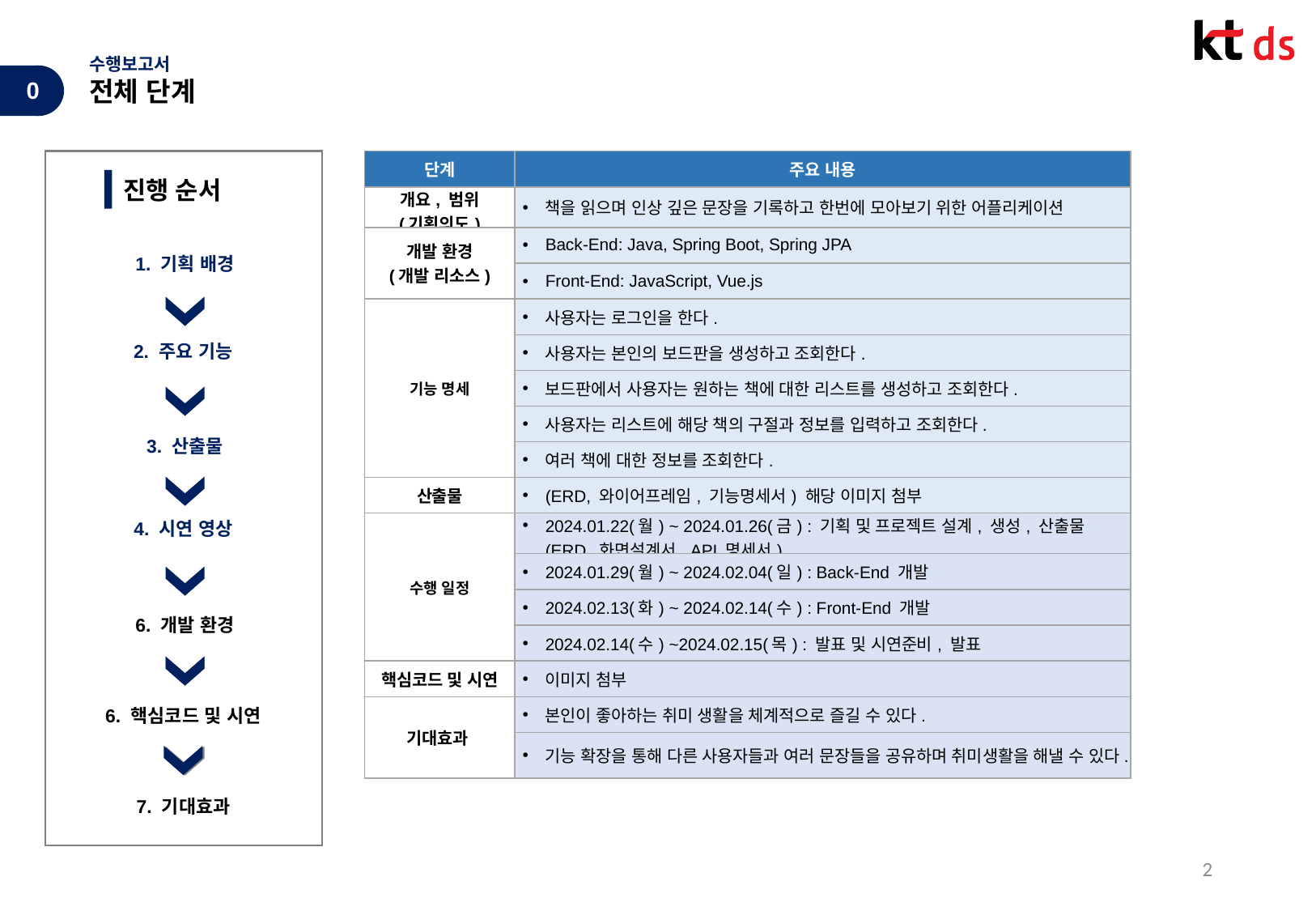

수행보고서

0
전체 단계

| 단계 | 주요 내용 |
| --- | --- |
| 개요, 범위 (기획의도) | 책을 읽으며 인상 깊은 문장을 기록하고 한번에 모아보기 위한 어플리케이션 |
| 개발 환경 (개발 리소스) | Back-End: Java, Spring Boot, Spring JPA |
|  | Front-End: JavaScript, Vue.js |
| 기능 명세 | 사용자는 로그인을 한다. |
|  | 사용자는 본인의 보드판을 생성하고 조회한다. |
|  | 보드판에서 사용자는 원하는 책에 대한 리스트를 생성하고 조회한다. |
|  | 사용자는 리스트에 해당 책의 구절과 정보를 입력하고 조회한다. |
|  | 여러 책에 대한 정보를 조회한다. |
| 산출물 | (ERD, 와이어프레임, 기능명세서) 해당 이미지 첨부 |
| 수행 일정 | 2024.01.22(월) ~ 2024.01.26(금) : 기획 및 프로젝트 설계, 생성, 산출물(ERD, 화면설계서, API 명세서) |
|  | 2024.01.29(월) ~ 2024.02.04(일) : Back-End 개발 |
|  | 2024.02.13(화) ~ 2024.02.14(수) : Front-End 개발 |
|  | 2024.02.14(수) ~2024.02.15(목) : 발표 및 시연준비, 발표 |
| 핵심코드 및 시연 | 이미지 첨부 |
| 기대효과 | 본인이 좋아하는 취미 생활을 체계적으로 즐길 수 있다. |
|  | 기능 확장을 통해 다른 사용자들과 여러 문장들을 공유하며 취미생활을 해낼 수 있다. |
진행 순서

1. 기획 배경

2. 주요 기능

3. 산출물

4. 시연 영상

6. 개발 환경

6. 핵심코드 및 시연

7. 기대효과

2